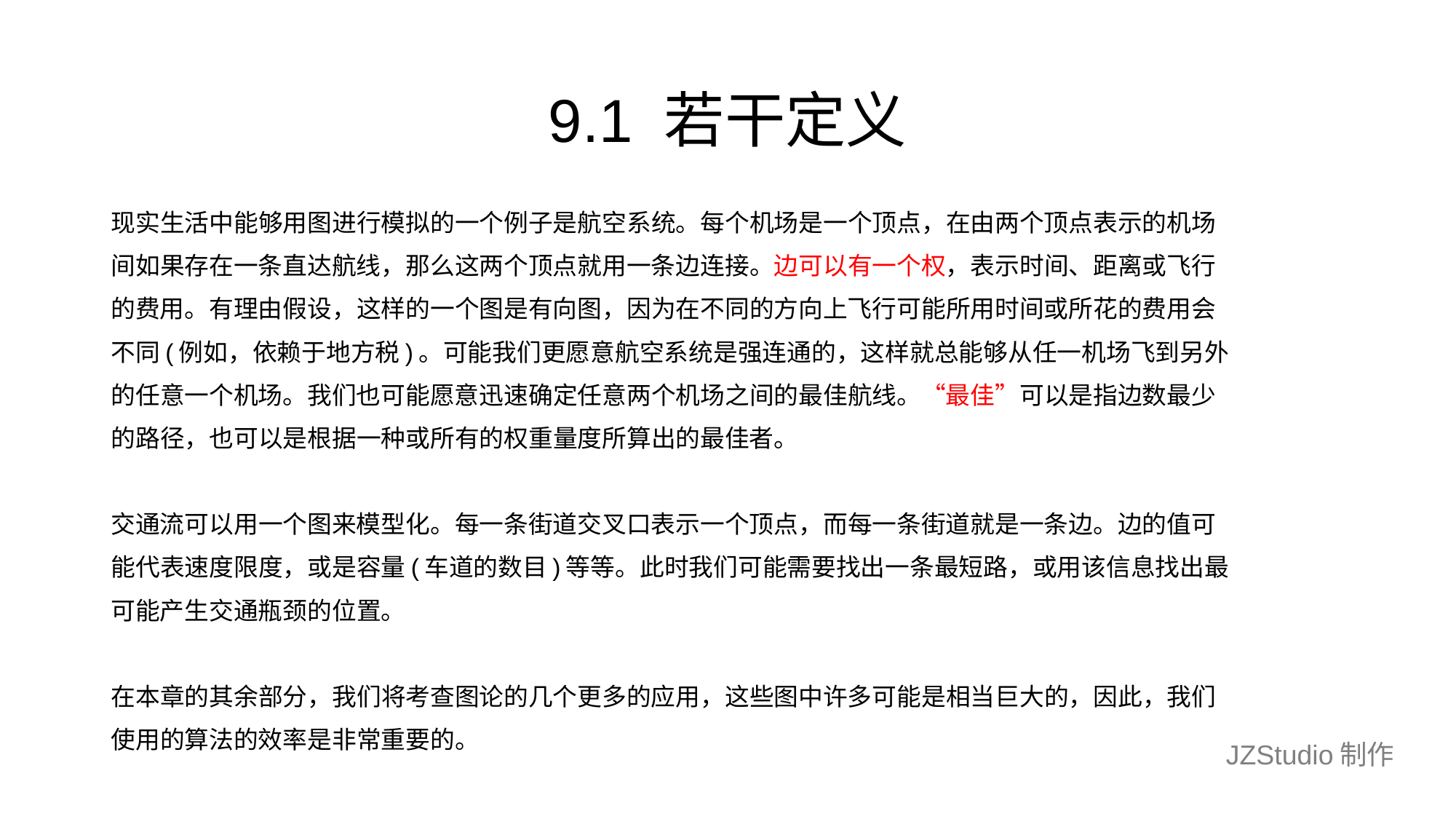

# 9.1 若干定义
现实生活中能够用图进行模拟的一个例子是航空系统。每个机场是一个顶点，在由两个顶点表示的机场
间如果存在一条直达航线，那么这两个顶点就用一条边连接。边可以有一个权，表示时间、距离或飞行
的费用。有理由假设，这样的一个图是有向图，因为在不同的方向上飞行可能所用时间或所花的费用会
不同(例如，依赖于地方税)。可能我们更愿意航空系统是强连通的，这样就总能够从任一机场飞到另外
的任意一个机场。我们也可能愿意迅速确定任意两个机场之间的最佳航线。“最佳”可以是指边数最少
的路径，也可以是根据一种或所有的权重量度所算出的最佳者。

交通流可以用一个图来模型化。每一条街道交叉口表示一个顶点，而每一条街道就是一条边。边的值可
能代表速度限度，或是容量(车道的数目)等等。此时我们可能需要找出一条最短路，或用该信息找出最
可能产生交通瓶颈的位置。

在本章的其余部分，我们将考查图论的几个更多的应用，这些图中许多可能是相当巨大的，因此，我们
使用的算法的效率是非常重要的。